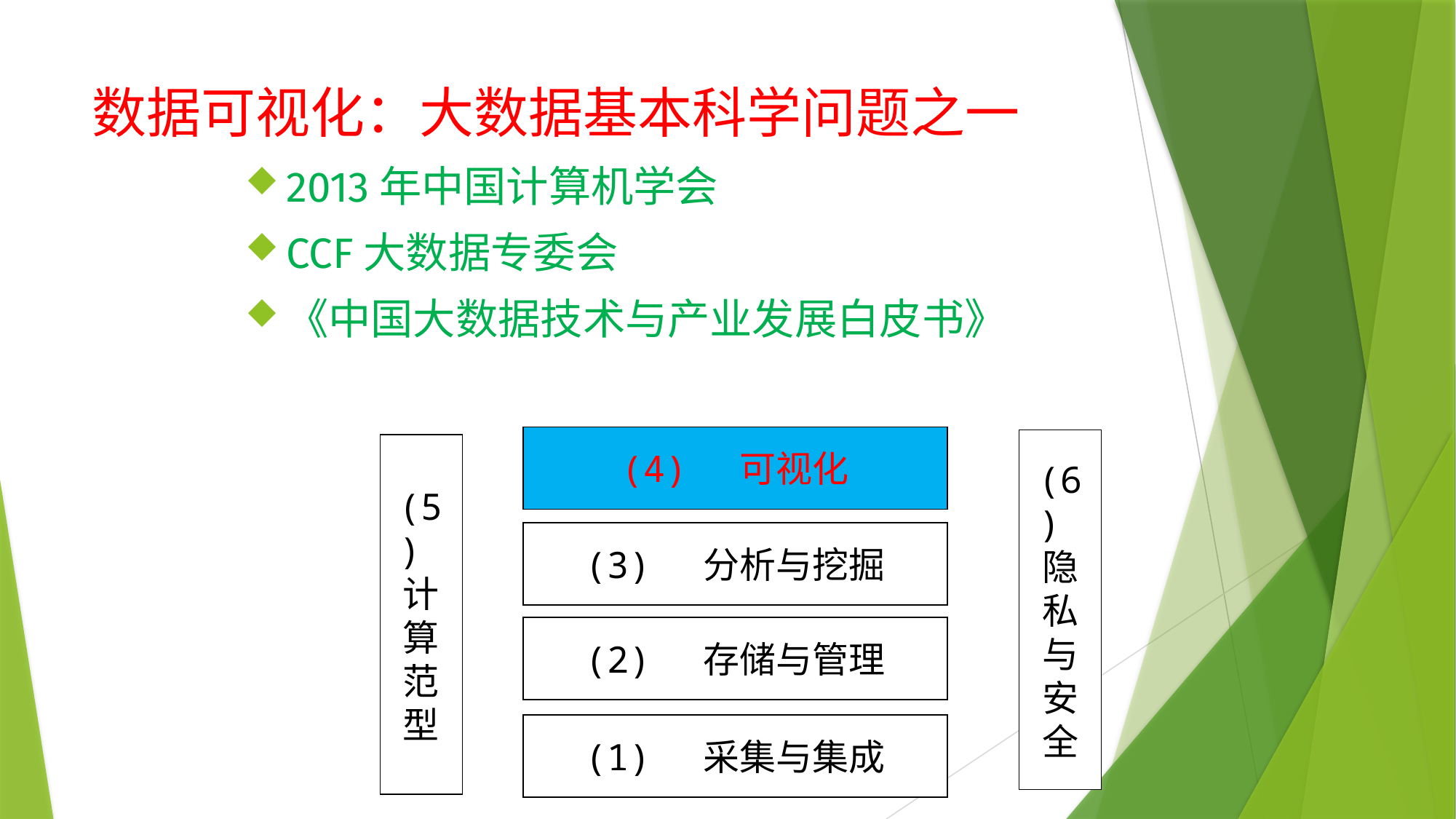

# 数据可视化：大数据基本科学问题之一
2013年中国计算机学会
CCF大数据专委会
《中国大数据技术与产业发展白皮书》

(4)  可视化
(3)  分析与挖掘
(6)  隐私与安全
(5)  计算范型
(2)  存储与管理
(1)  采集与集成